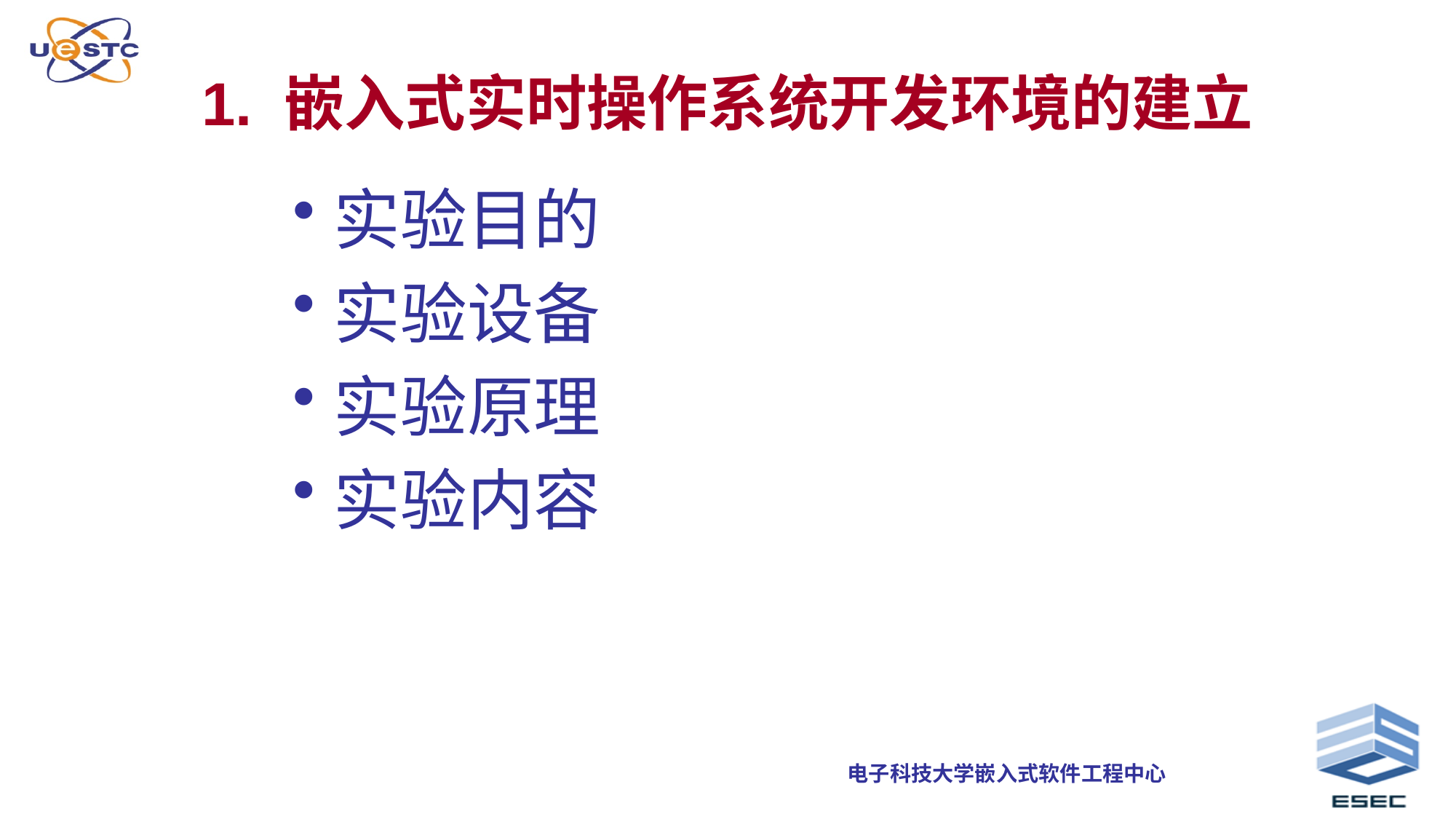

1. 嵌入式实时操作系统开发环境的建立
实验目的
实验设备
实验原理
实验内容